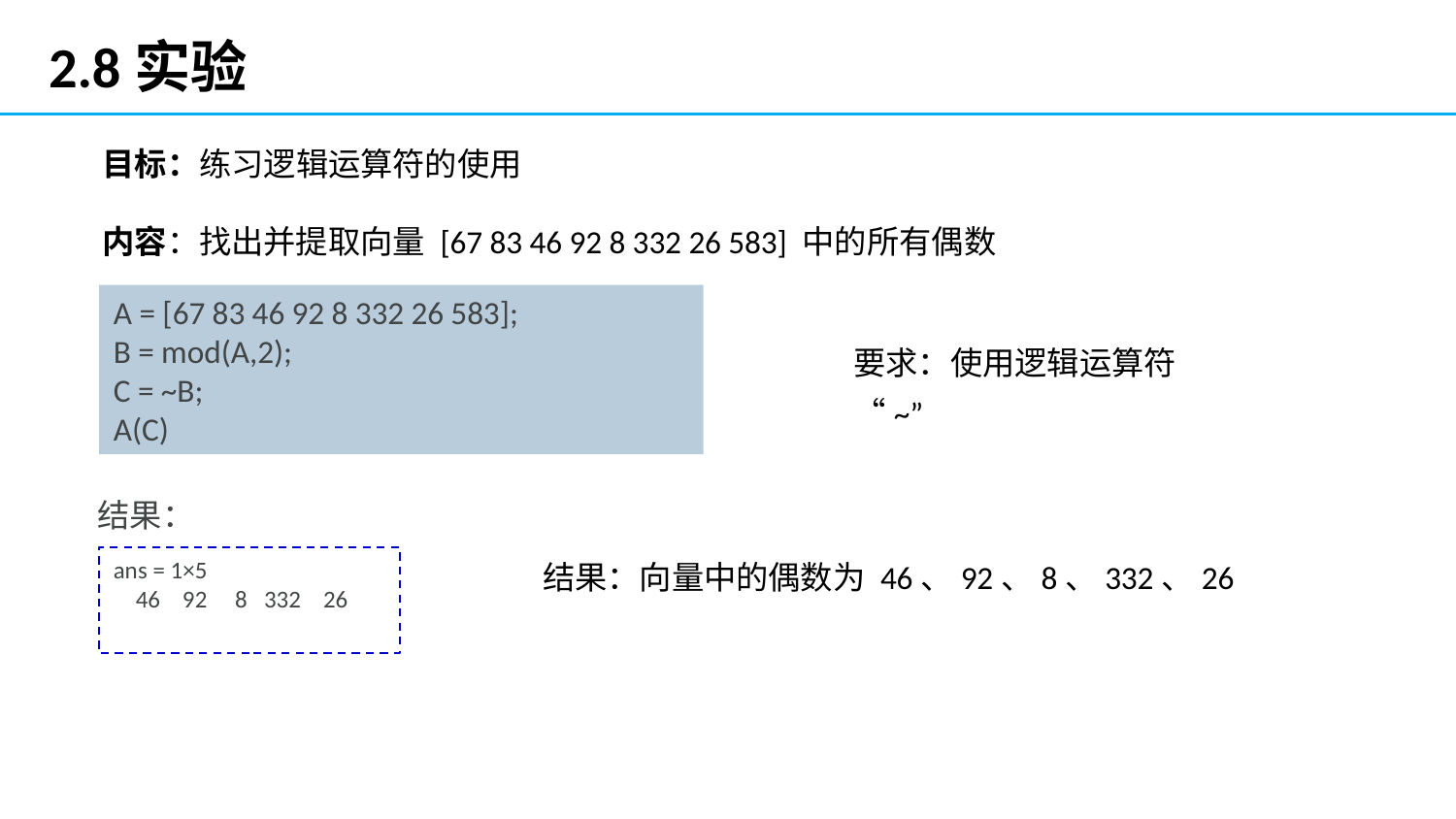

# 2.8实验
目标：练习逻辑运算符的使用
内容：找出并提取向量 [67 83 46 92 8 332 26 583] 中的所有偶数
A = [67 83 46 92 8 332 26 583];
B = mod(A,2);
C = ~B;
A(C)
要求：使用逻辑运算符 “~”
结果：
结果：向量中的偶数为 46、92、8、332、26
ans = 1×5
    46    92     8   332    26